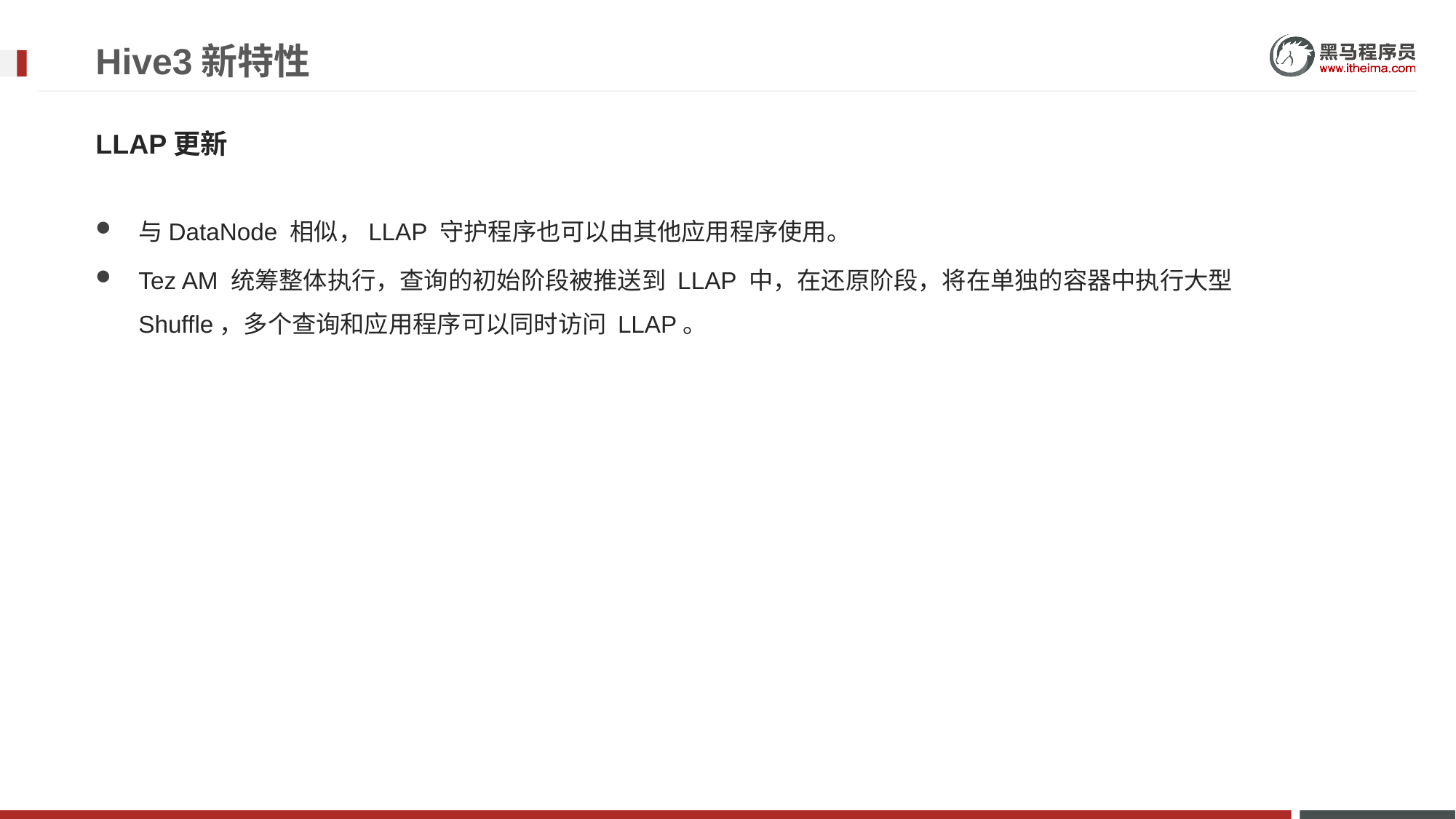

# Hive3新特性
LLAP更新
与DataNode 相似，LLAP 守护程序也可以由其他应用程序使用。
Tez AM 统筹整体执行，查询的初始阶段被推送到 LLAP 中，在还原阶段，将在单独的容器中执行大型Shuffle，多个查询和应用程序可以同时访问 LLAP。